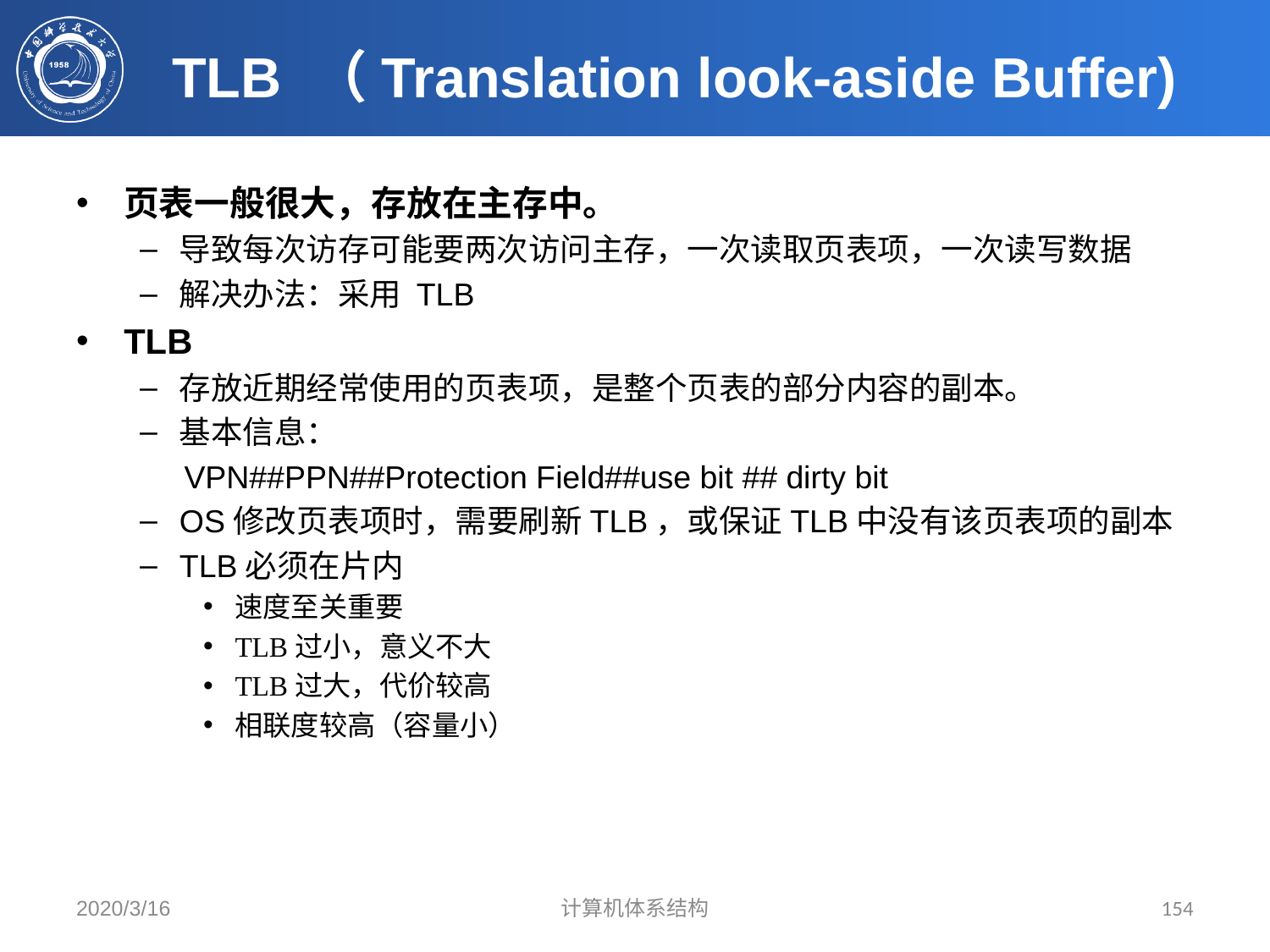

# TLB （Translation look-aside Buffer)
页表一般很大，存放在主存中。
导致每次访存可能要两次访问主存，一次读取页表项，一次读写数据
解决办法：采用 TLB
TLB
存放近期经常使用的页表项，是整个页表的部分内容的副本。
基本信息：
     VPN##PPN##Protection Field##use bit ## dirty bit
OS修改页表项时，需要刷新TLB，或保证TLB中没有该页表项的副本
TLB必须在片内
速度至关重要
TLB过小，意义不大
TLB过大，代价较高
相联度较高（容量小）
2020/3/16
计算机体系结构
154